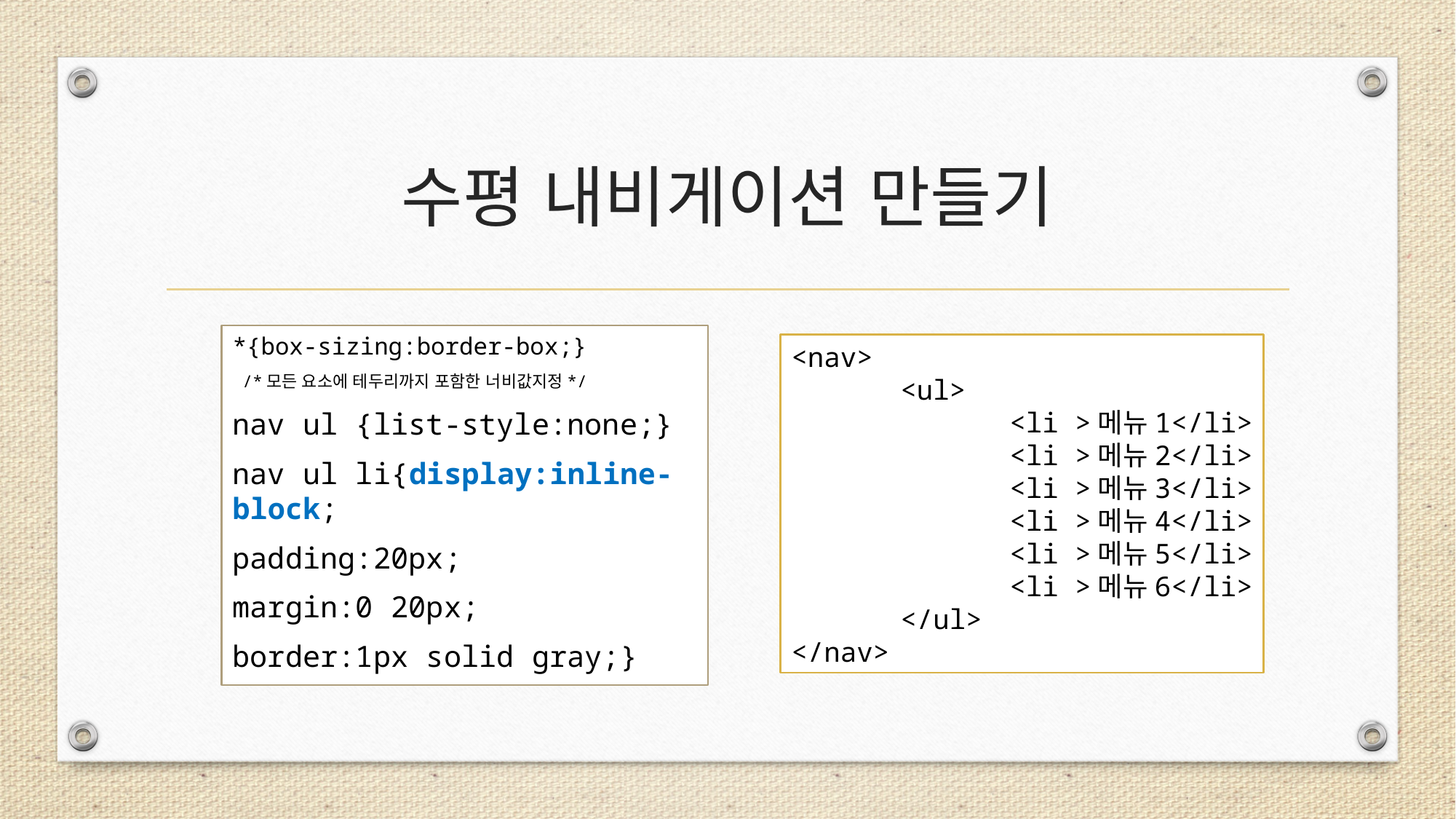

# 수평 내비게이션 만들기
*{box-sizing:border-box;}
 /*모든 요소에 테두리까지 포함한 너비값지정*/
nav ul {list-style:none;}
nav ul li{display:inline-block;
padding:20px;
margin:0 20px;
border:1px solid gray;}
<nav>
	<ul>
		<li >메뉴1</li>
		<li >메뉴2</li>
		<li >메뉴3</li>
		<li >메뉴4</li>
		<li >메뉴5</li>
		<li >메뉴6</li>
	</ul>
</nav>